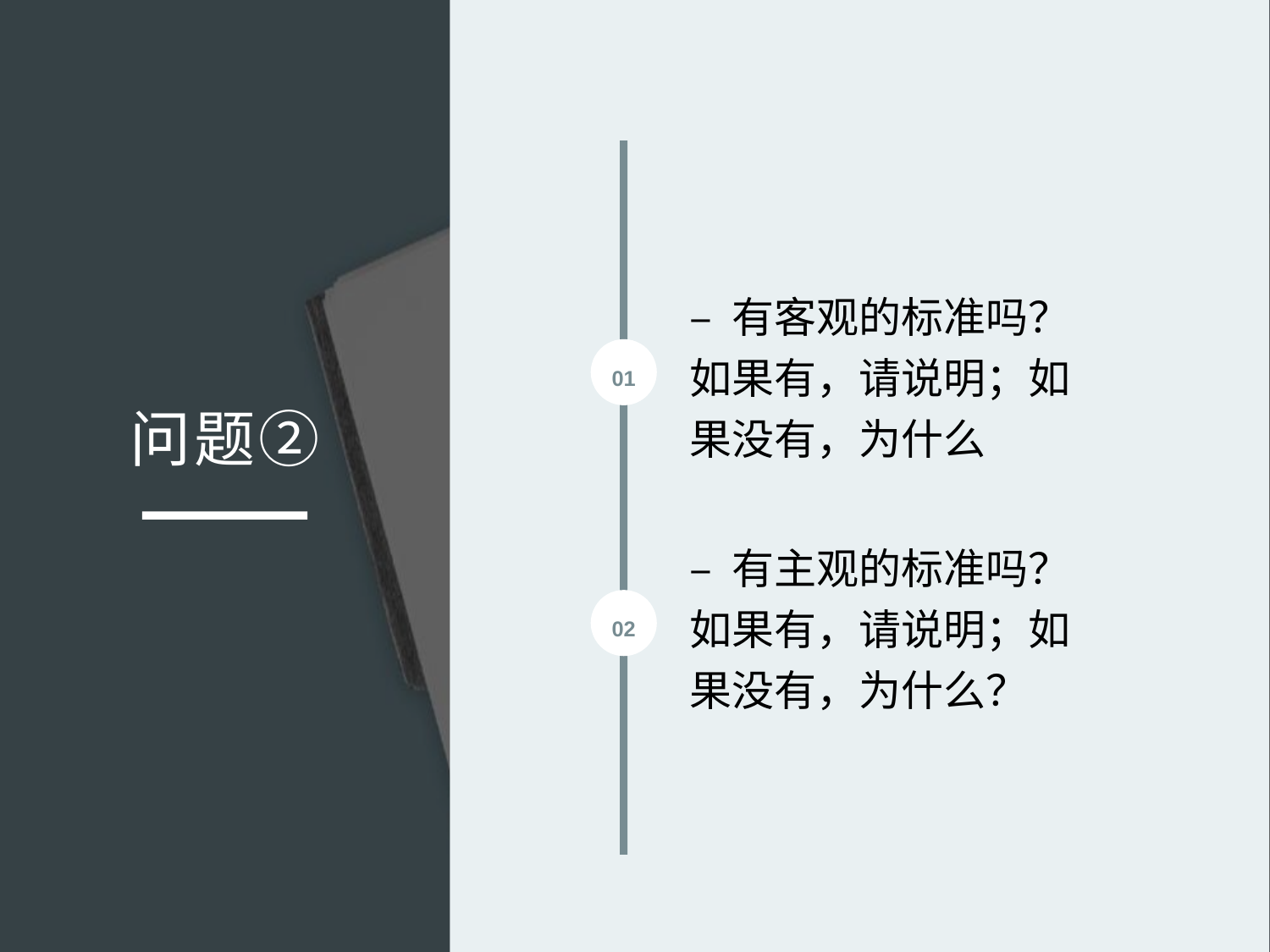

– 有客观的标准吗？如果有，请说明；如果没有，为什么
01
问题②

– 有主观的标准吗？如果有，请说明；如果没有，为什么？
02